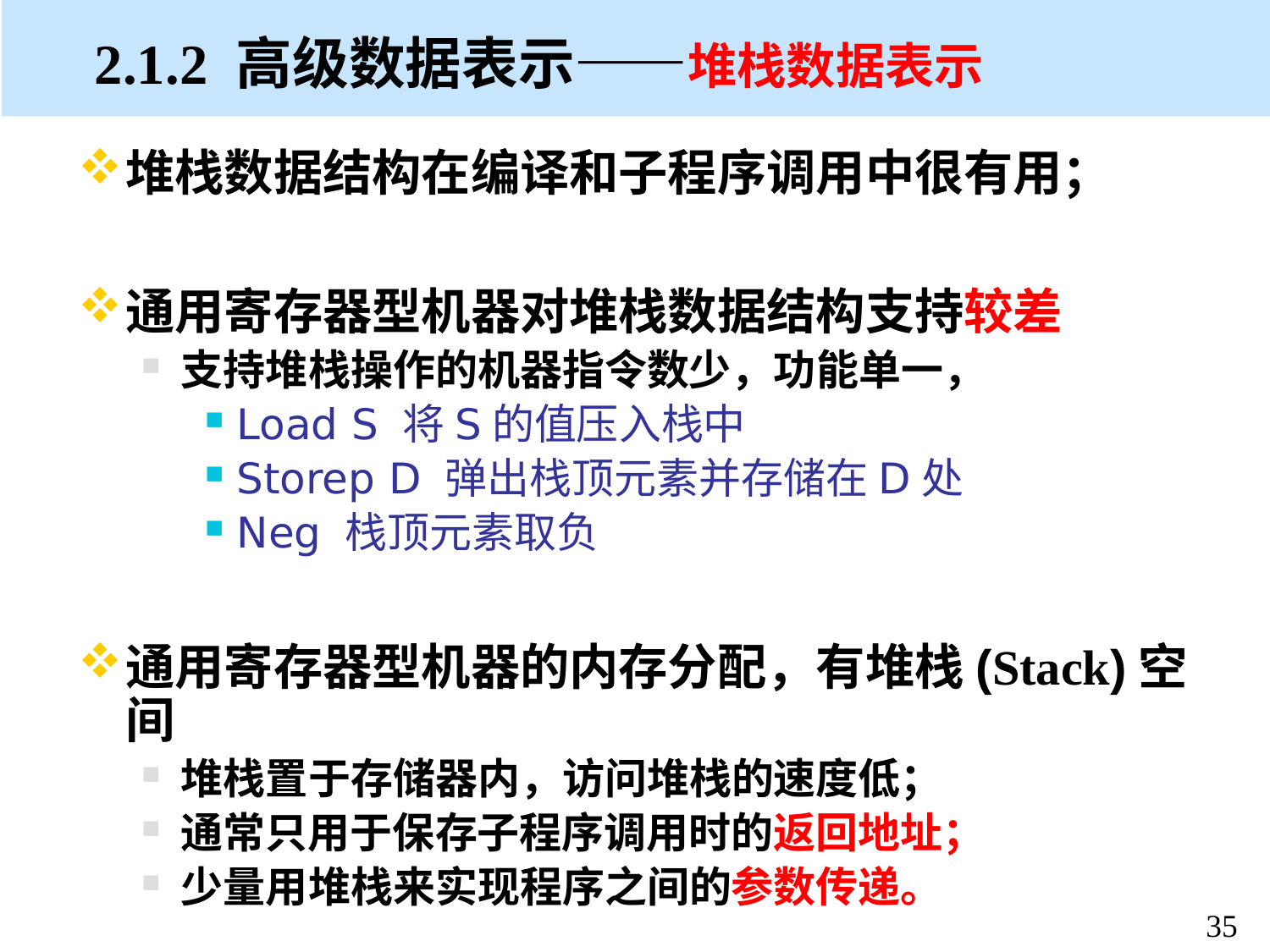

# 2.1.2 高级数据表示——堆栈数据表示
堆栈数据结构在编译和子程序调用中很有用；

通用寄存器型机器对堆栈数据结构支持较差
支持堆栈操作的机器指令数少，功能单一，
Load S 将S的值压入栈中
Storep D 弹出栈顶元素并存储在D处
Neg 栈顶元素取负

通用寄存器型机器的内存分配，有堆栈(Stack)空间
堆栈置于存储器内，访问堆栈的速度低；
通常只用于保存子程序调用时的返回地址；
少量用堆栈来实现程序之间的参数传递。